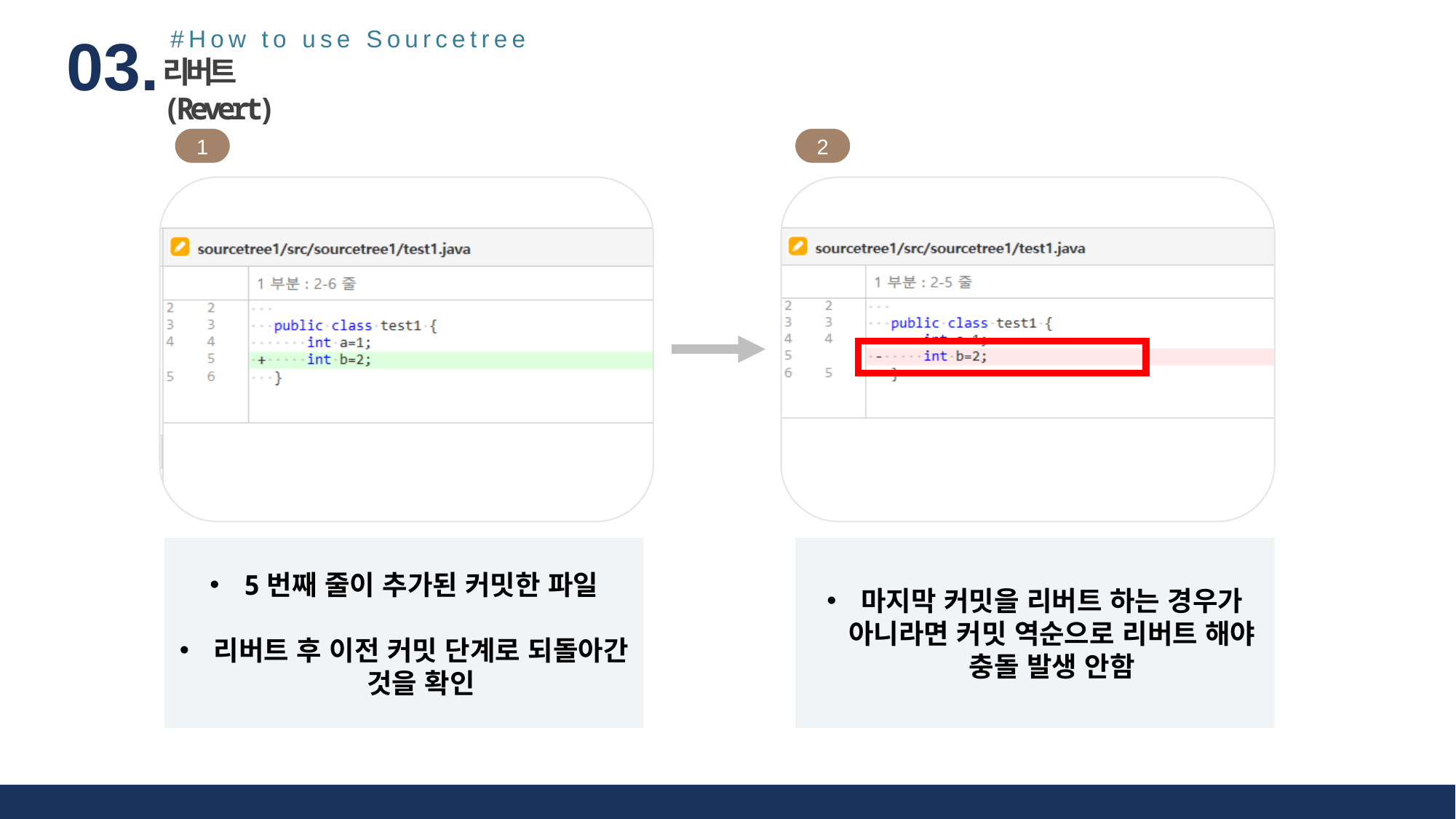

#How to use Sourcetree
03.
리버트(Revert)
1

2

5번째 줄이 추가된 커밋한 파일

리버트 후 이전 커밋 단계로 되돌아간 것을 확인
마지막 커밋을 리버트 하는 경우가 아니라면 커밋 역순으로 리버트 해야 충돌 발생 안함